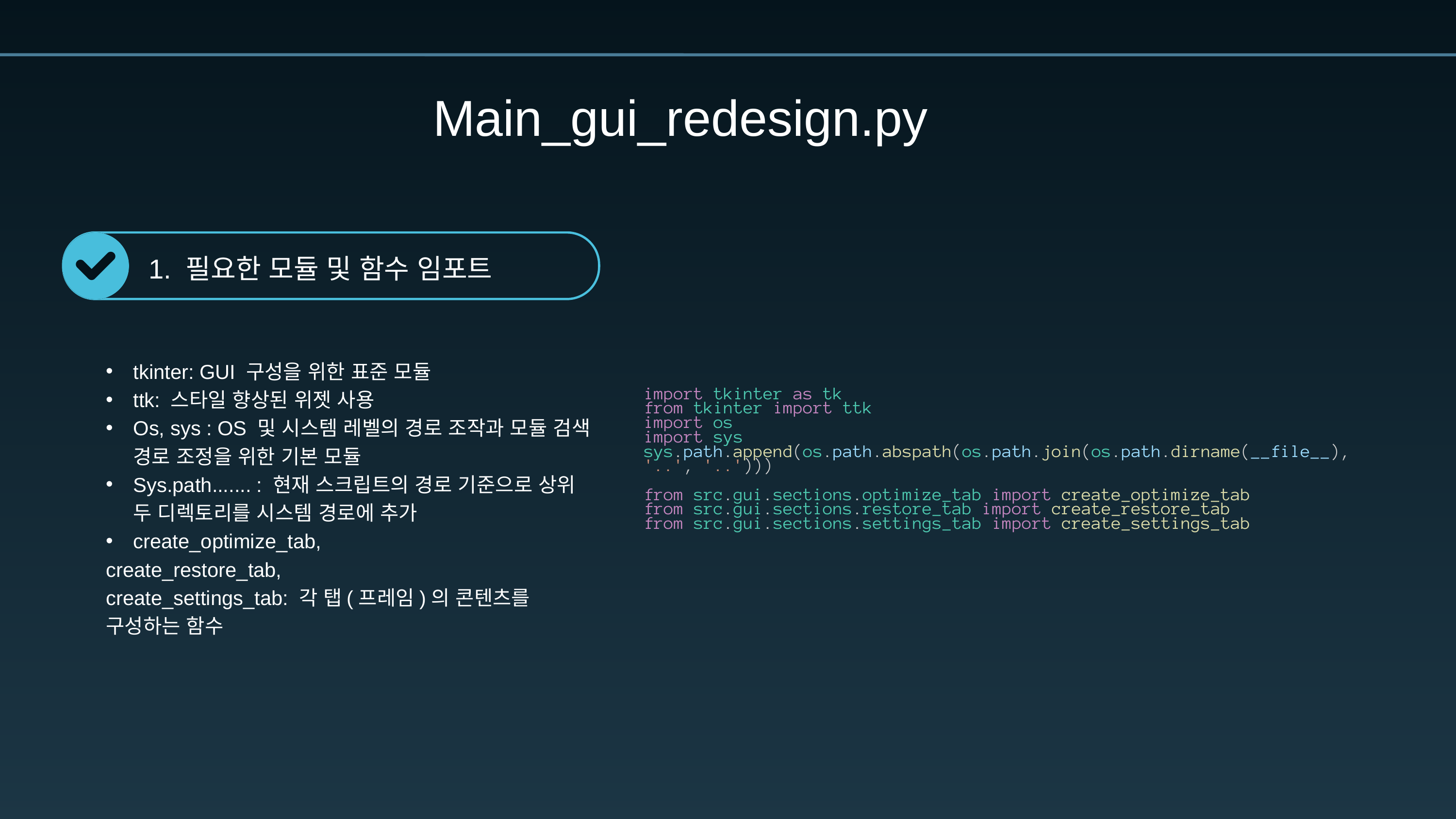

Main_gui_redesign.py

1. 필요한 모듈 및 함수 임포트
tkinter: GUI 구성을 위한 표준 모듈
ttk: 스타일 향상된 위젯 사용
Os, sys : OS 및 시스템 레벨의 경로 조작과 모듈 검색 경로 조정을 위한 기본 모듈
Sys.path....... : 현재 스크립트의 경로 기준으로 상위 두 디렉토리를 시스템 경로에 추가
create_optimize_tab,
create_restore_tab,
create_settings_tab: 각 탭(프레임)의 콘텐츠를 구성하는 함수
import tkinter as tk
from tkinter import ttk
import os
import sys
sys.path.append(os.path.abspath(os.path.join(os.path.dirname(__file__), '..', '..')))
from src.gui.sections.optimize_tab import create_optimize_tab
from src.gui.sections.restore_tab import create_restore_tab
from src.gui.sections.settings_tab import create_settings_tab